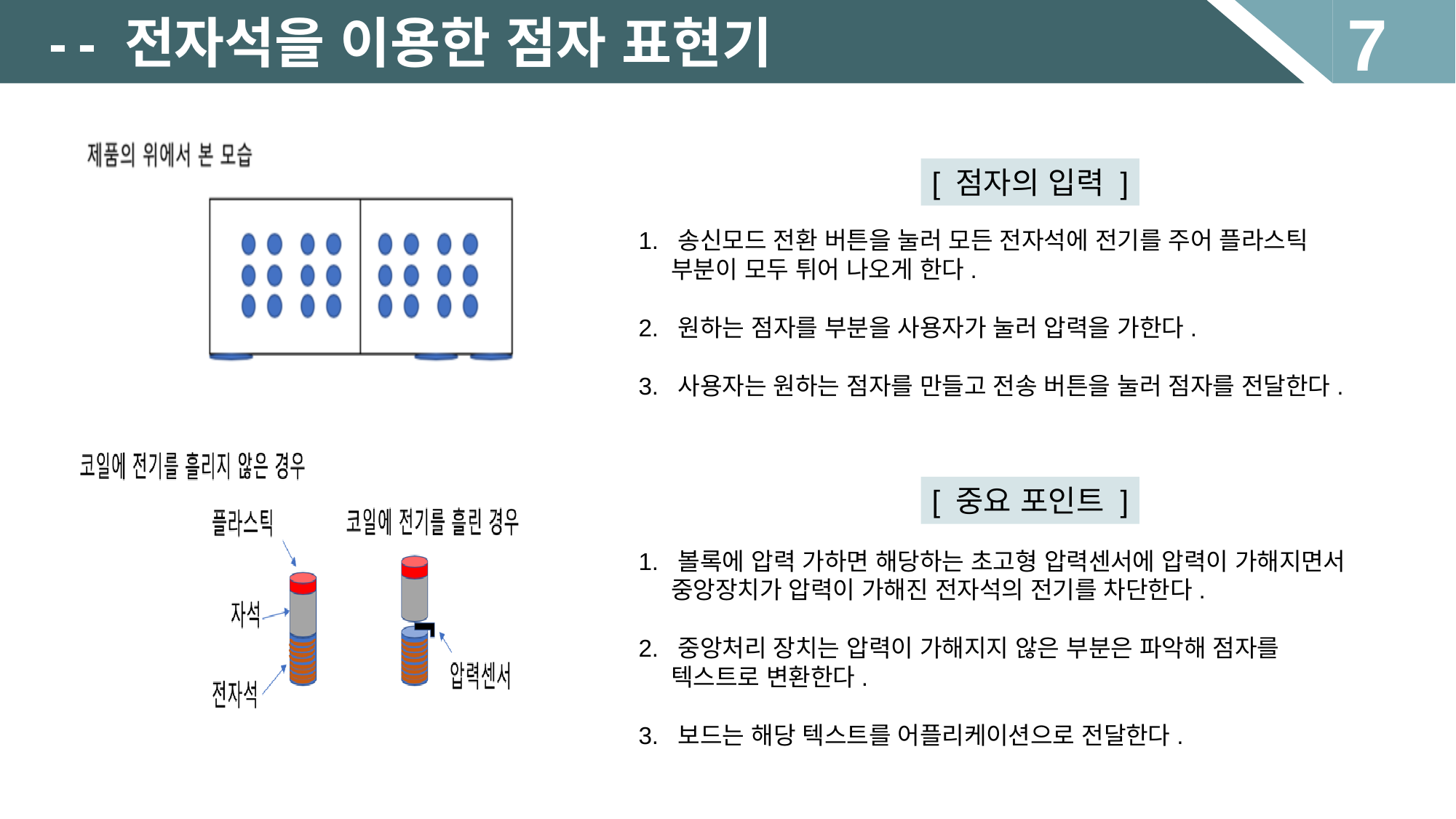

7

-
- 전자석을 이용한 점자 표현기

[ 점자의 입력 ]
1.  송신모드 전환 버튼을 눌러 모든 전자석에 전기를 주어 플라스틱
    부분이 모두 튀어 나오게 한다.

2.  원하는 점자를 부분을 사용자가 눌러 압력을 가한다.

3.  사용자는 원하는 점자를 만들고 전송 버튼을 눌러 점자를 전달한다.

[ 중요 포인트 ]
1.  볼록에 압력 가하면 해당하는 초고형 압력센서에 압력이 가해지면서
    중앙장치가 압력이 가해진 전자석의 전기를 차단한다.

2.  중앙처리 장치는 압력이 가해지지 않은 부분은 파악해 점자를
    텍스트로 변환한다.

3.  보드는 해당 텍스트를 어플리케이션으로 전달한다.